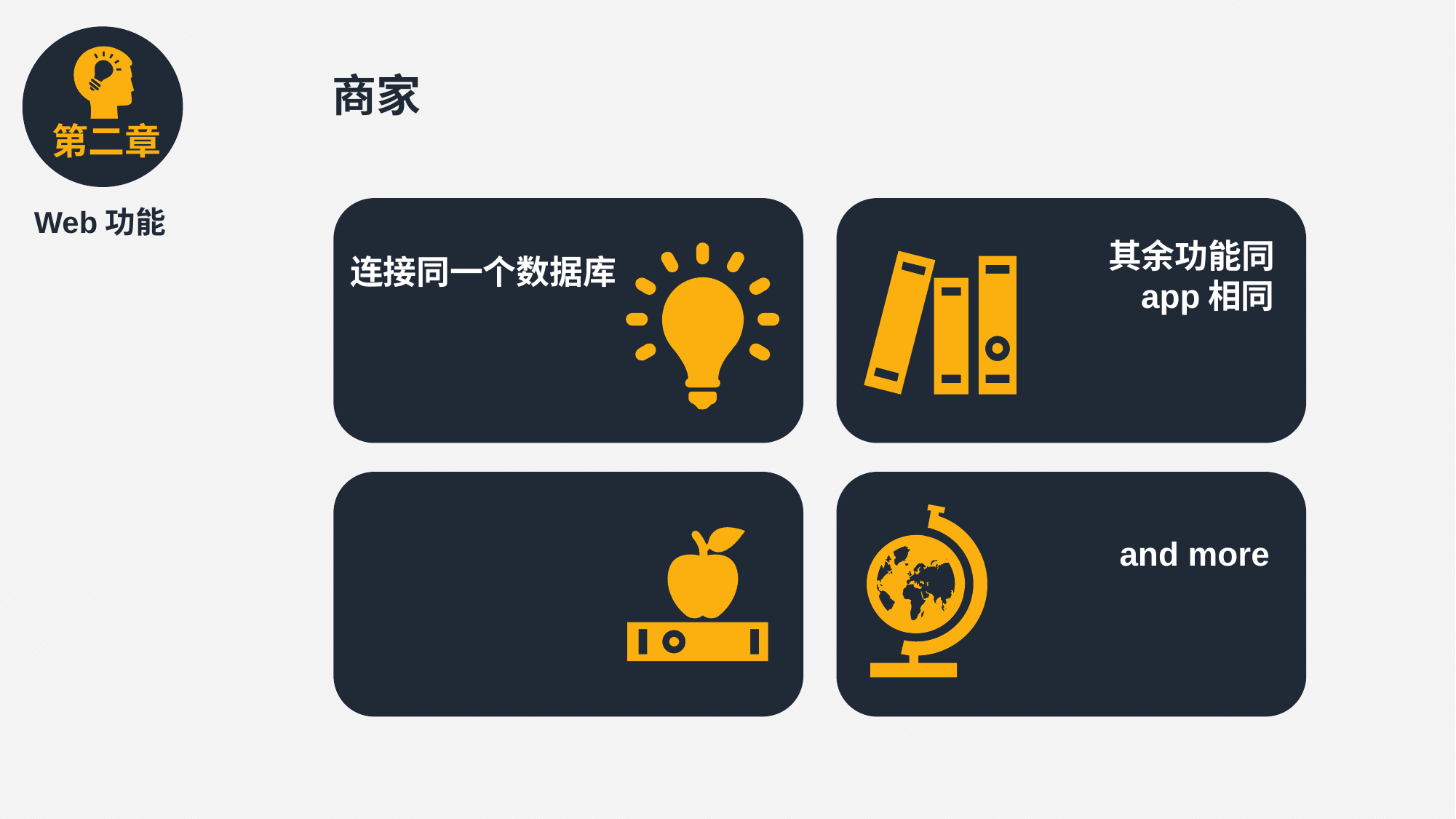

商家
第二章
Web功能

其余功能同
app相同

连接同一个数据库

and more